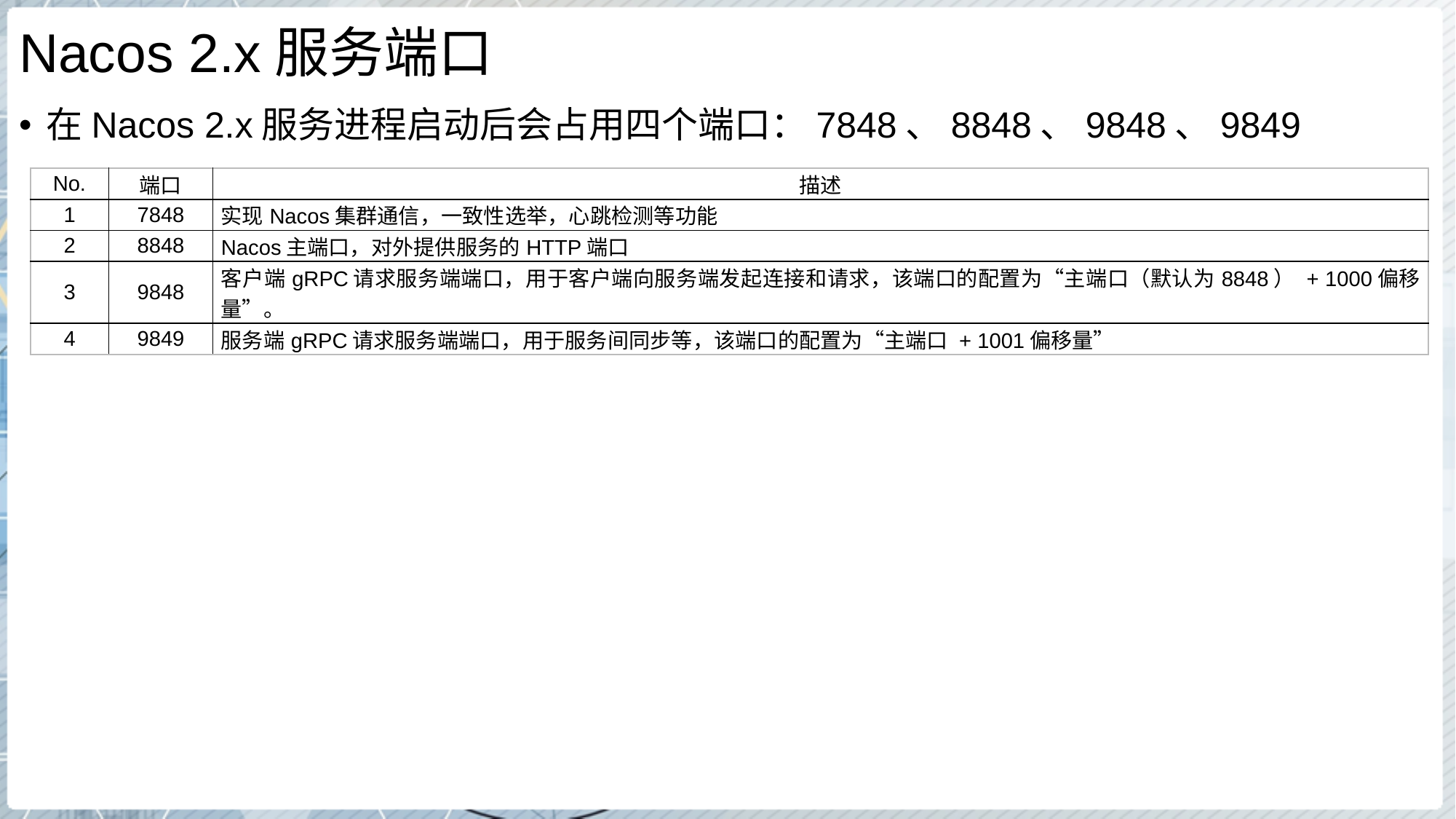

# Nacos 2.x服务端口
在Nacos 2.x服务进程启动后会占用四个端口：7848、8848、9848、9849
| No. | 端口 | 描述 |
| --- | --- | --- |
| 1 | 7848 | 实现Nacos集群通信，一致性选举，心跳检测等功能 |
| 2 | 8848 | Nacos主端口，对外提供服务的HTTP端口 |
| 3 | 9848 | 客户端gRPC请求服务端端口，用于客户端向服务端发起连接和请求，该端口的配置为“主端口（默认为8848） + 1000偏移量”。 |
| 4 | 9849 | 服务端gRPC请求服务端端口，用于服务间同步等，该端口的配置为“主端口 + 1001偏移量” |